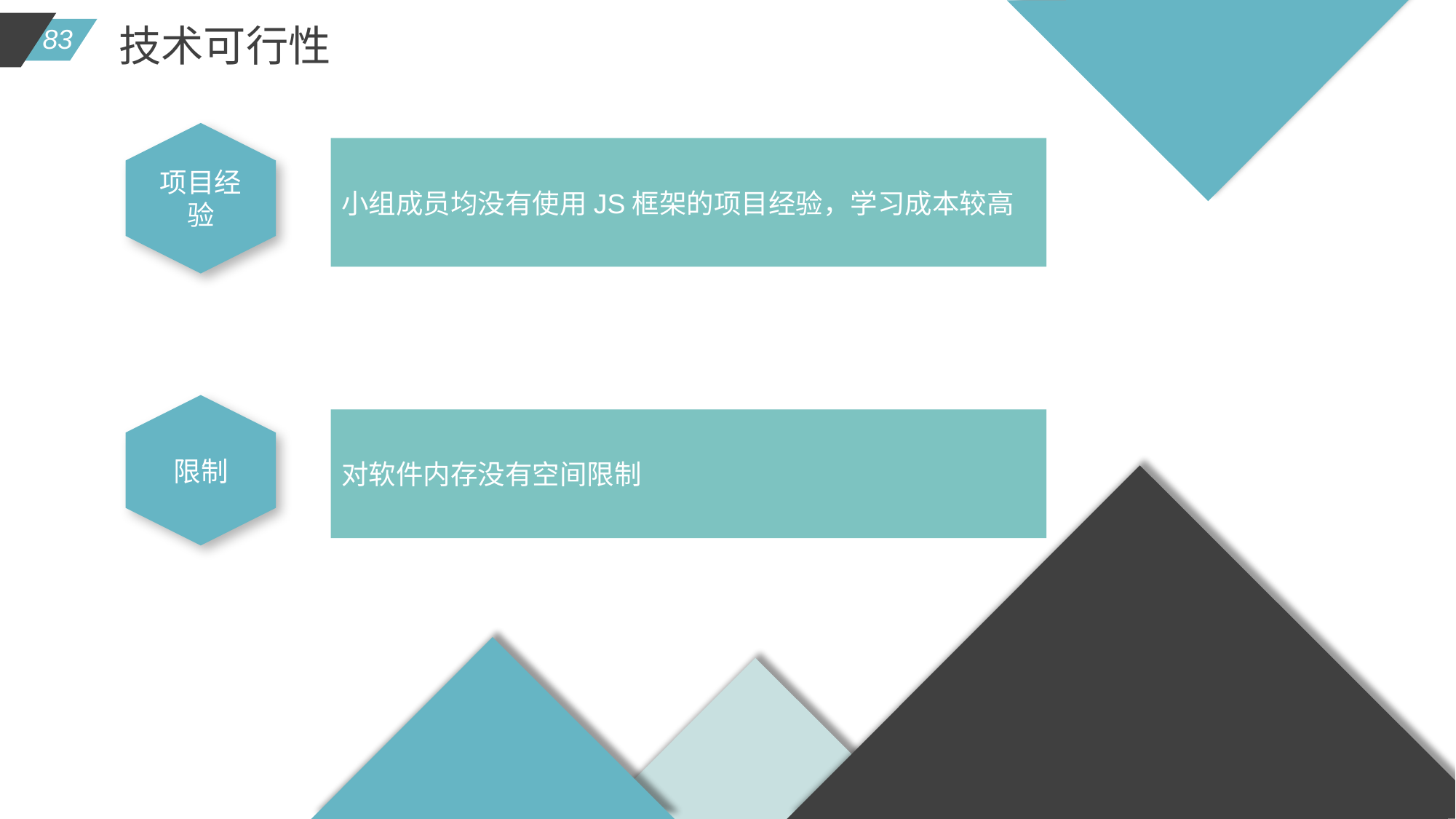

技术可行性
项目经验
小组成员均没有使用JS框架的项目经验，学习成本较高

限制
对软件内存没有空间限制